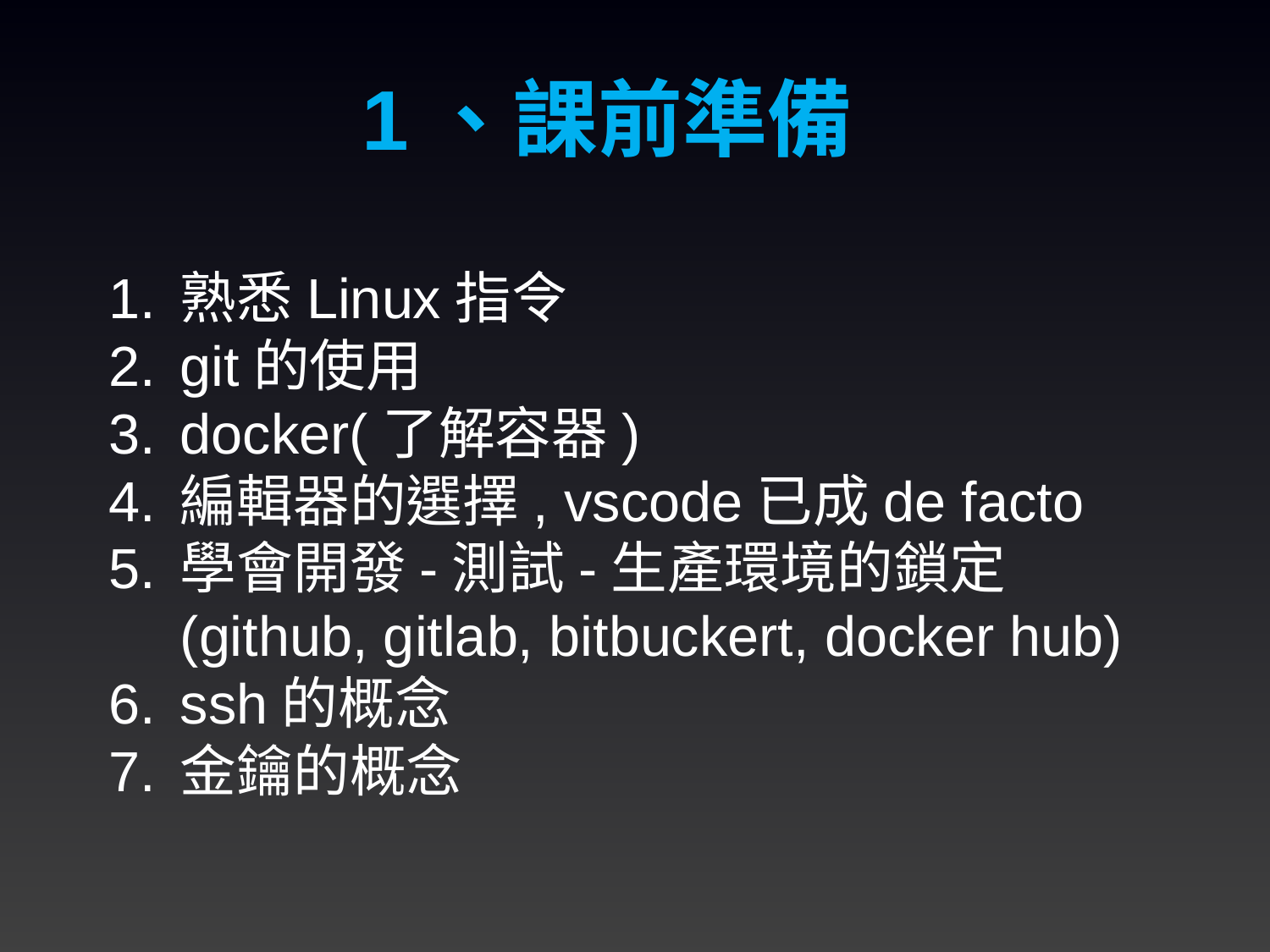

1、課前準備
熟悉Linux指令
git的使用
docker(了解容器)
編輯器的選擇, vscode已成de facto
學會開發-測試-生產環境的鎖定(github, gitlab, bitbuckert, docker hub)
ssh的概念
金鑰的概念